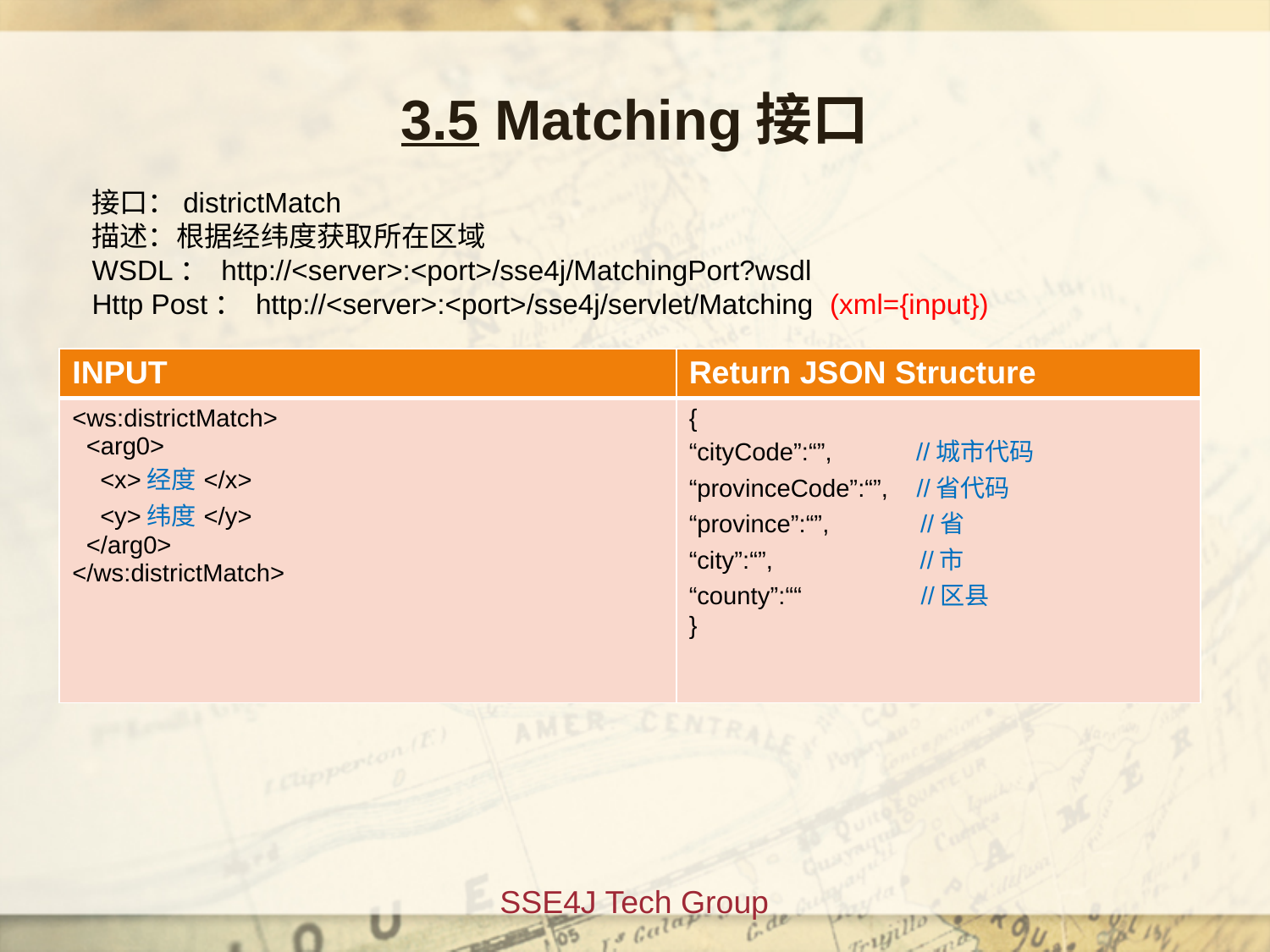

3.5 Matching接口
接口：districtMatch
描述：根据经纬度获取所在区域
WSDL： http://<server>:<port>/sse4j/MatchingPort?wsdl
Http Post： http://<server>:<port>/sse4j/servlet/Matching  (xml={input})
| INPUT | Return JSON Structure |
| --- | --- |
| <ws:districtMatch> <arg0> <x>经度</x> <y>纬度</y> </arg0> </ws:districtMatch> | { “cityCode”:“”, //城市代码 “provinceCode”:“”, //省代码 “province”:“”, //省 “city”:“”, //市 “county”:““ //区县 } |